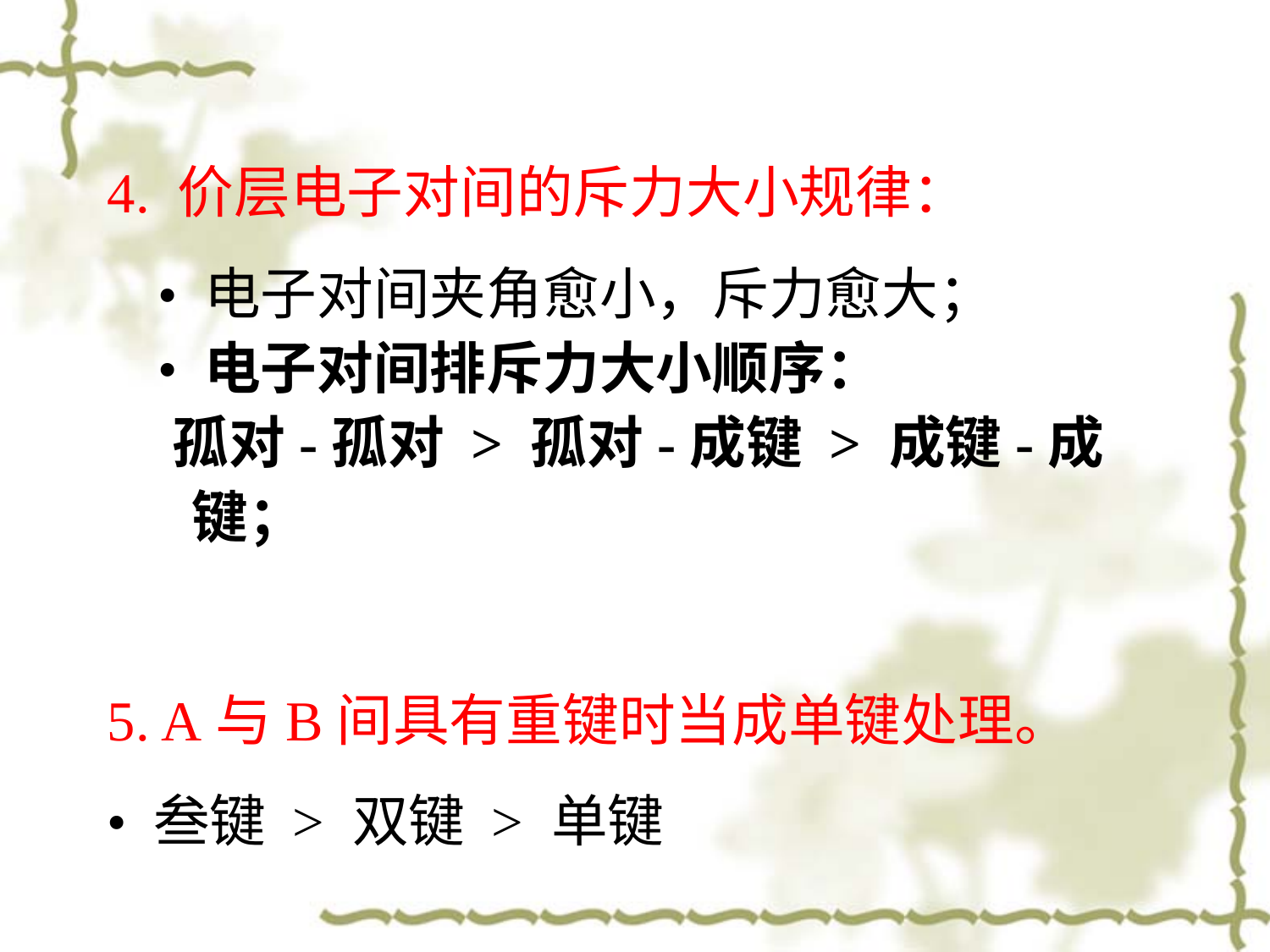

4. 价层电子对间的斥力大小规律：
    • 电子对间夹角愈小，斥力愈大；
    • 电子对间排斥力大小顺序：
    孤对-孤对 > 孤对-成键 > 成键-成键；

5. A与B间具有重键时当成单键处理。
• 叁键 > 双键 > 单键